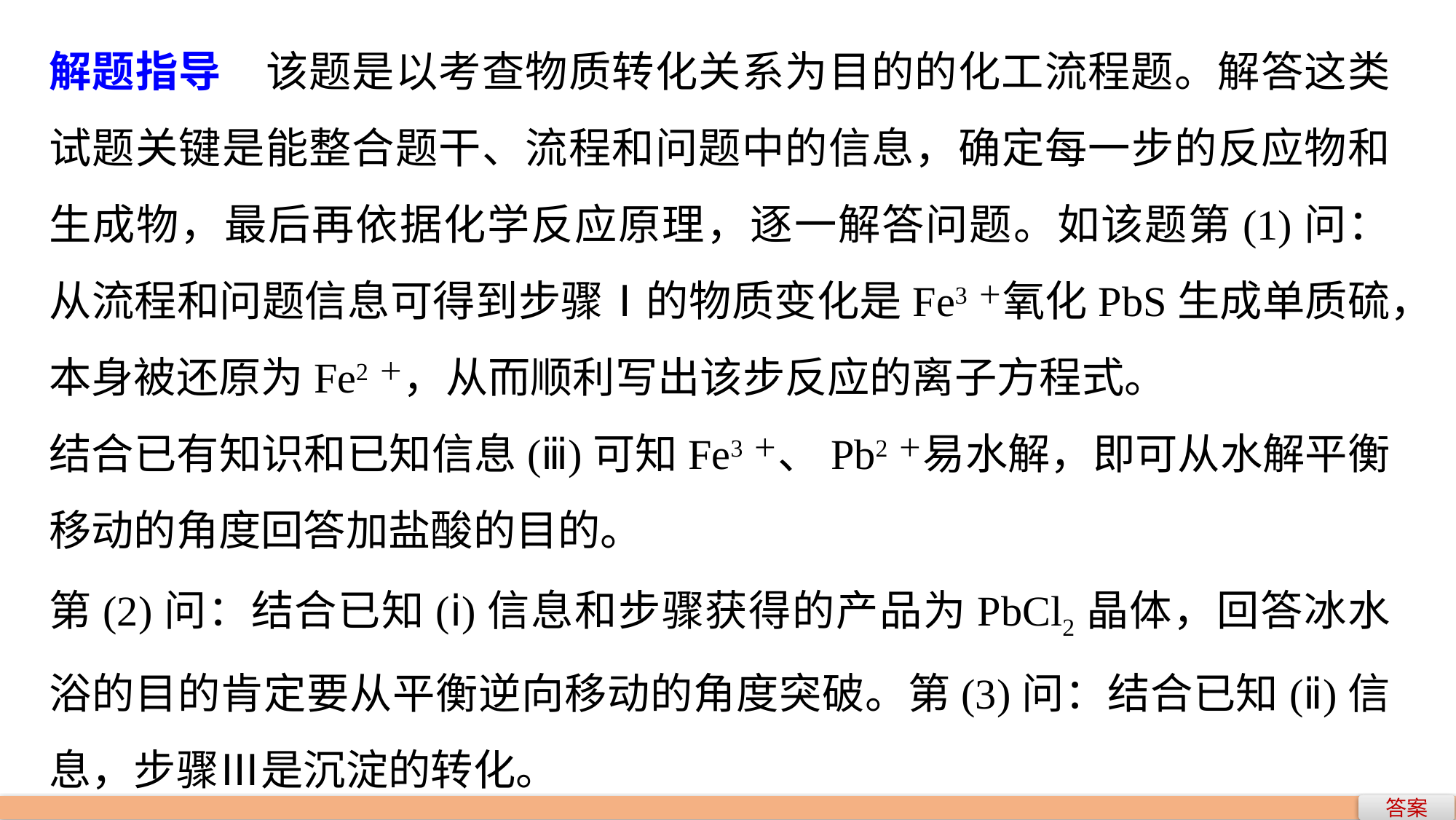

解题指导　该题是以考查物质转化关系为目的的化工流程题。解答这类试题关键是能整合题干、流程和问题中的信息，确定每一步的反应物和生成物，最后再依据化学反应原理，逐一解答问题。如该题第(1)问：从流程和问题信息可得到步骤Ⅰ的物质变化是Fe3＋氧化PbS生成单质硫，本身被还原为Fe2＋，从而顺利写出该步反应的离子方程式。
结合已有知识和已知信息(ⅲ)可知Fe3＋、Pb2＋易水解，即可从水解平衡移动的角度回答加盐酸的目的。
第(2)问：结合已知(ⅰ)信息和步骤获得的产品为PbCl2晶体，回答冰水浴的目的肯定要从平衡逆向移动的角度突破。第(3)问：结合已知(ⅱ)信息，步骤Ⅲ是沉淀的转化。
答案